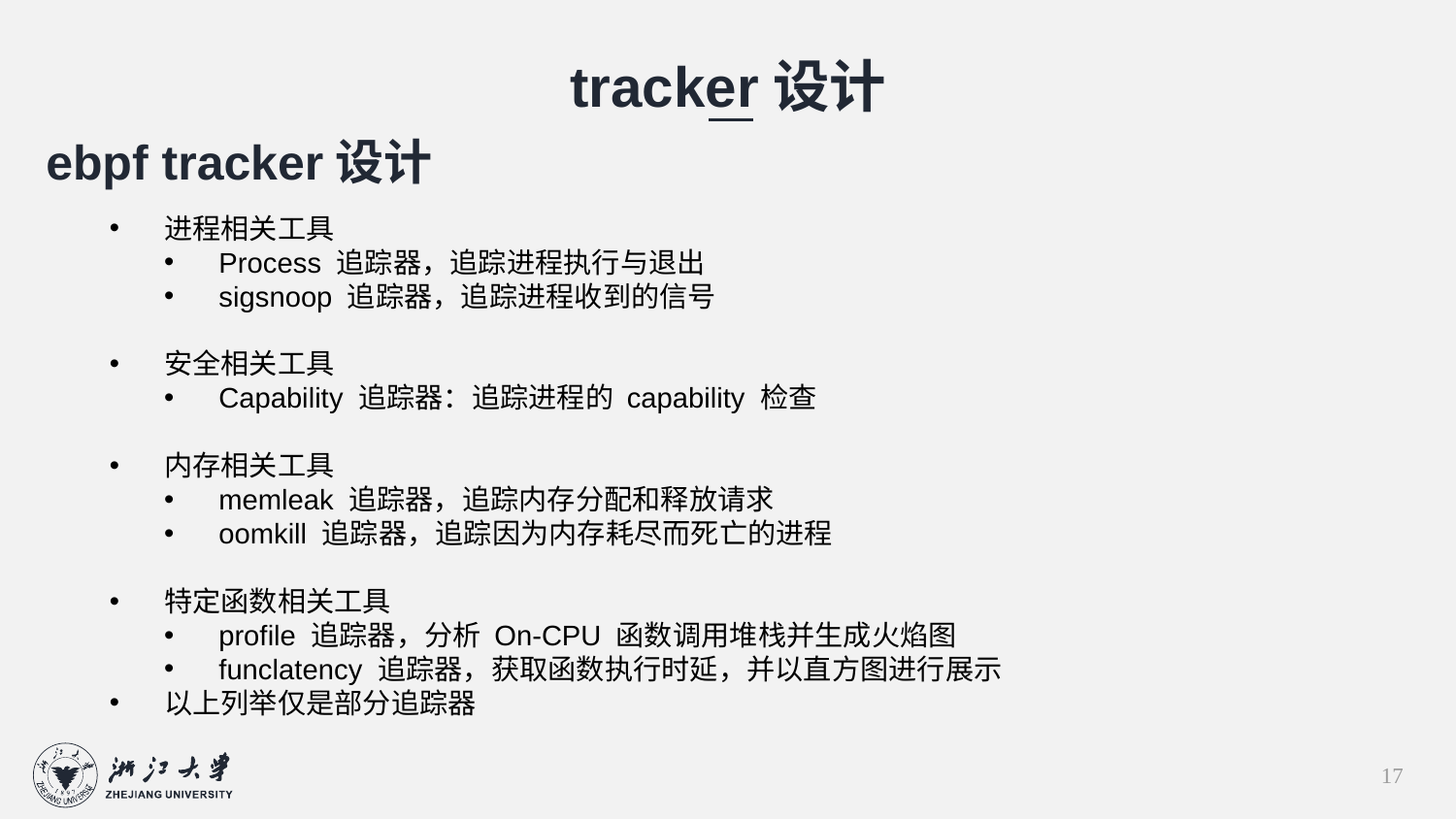

tracker设计
ebpf tracker设计
进程相关工具
Process 追踪器，追踪进程执行与退出
sigsnoop 追踪器，追踪进程收到的信号

安全相关工具
Capability 追踪器：追踪进程的 capability 检查

内存相关工具
memleak 追踪器，追踪内存分配和释放请求
oomkill 追踪器，追踪因为内存耗尽而死亡的进程

特定函数相关工具
profile 追踪器，分析 On-CPU 函数调用堆栈并生成火焰图
funclatency 追踪器，获取函数执行时延，并以直方图进行展示
以上列举仅是部分追踪器

17